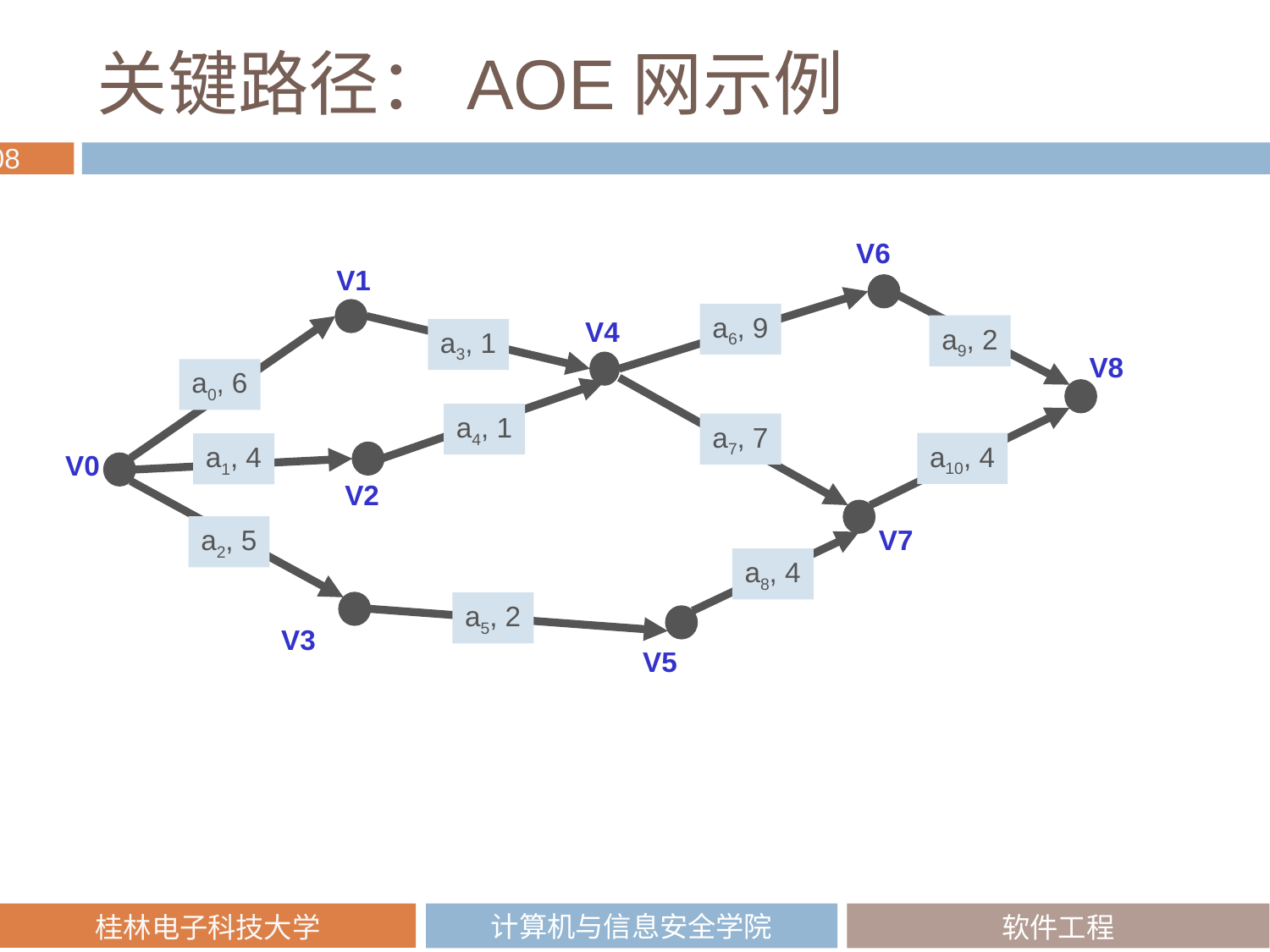

# 关键路径：AOE网示例
V6
V1

a6, 9
V4
a9, 2
a3, 1
V8

a0, 6

a4, 1
a7, 7
a10, 4
a1, 4
V0

V2

a2, 5
V7
a8, 4

a5, 2

V3
V5